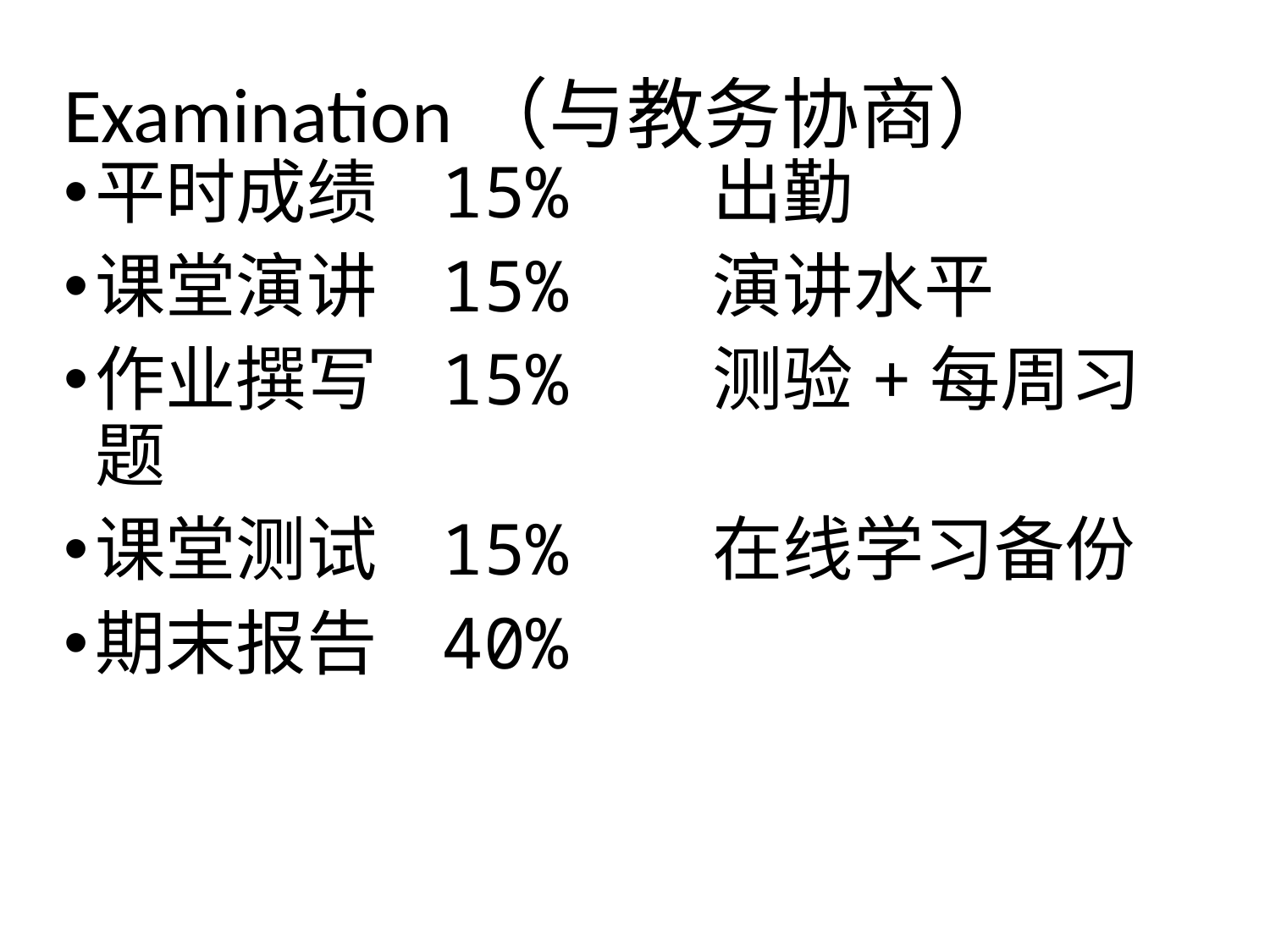

# Examination（与教务协商）
平时成绩   15%   出勤
课堂演讲   15%   演讲水平
作业撰写   15%   测验+每周习题
课堂测试   15%   在线学习备份
期末报告   40%